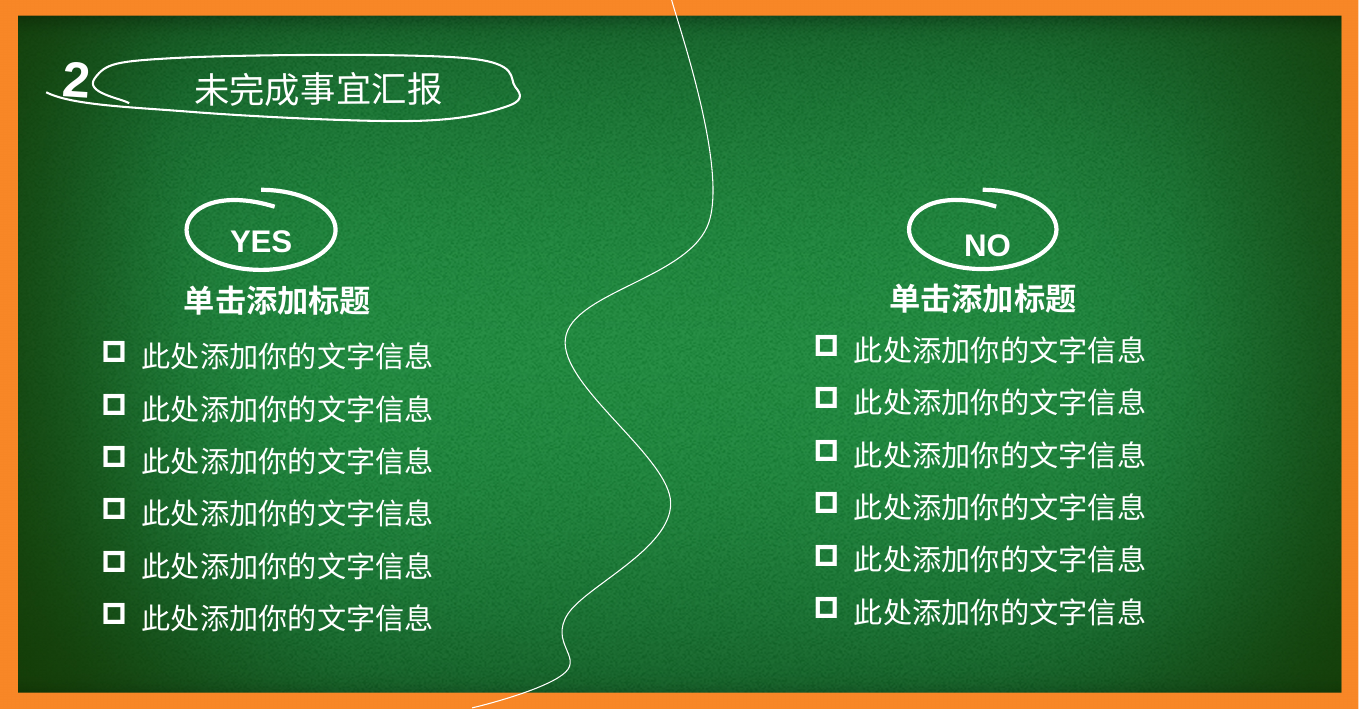

2
未完成事宜汇报

YES

NO
单击添加标题
单击添加标题
此处添加你的文字信息
此处添加你的文字信息
此处添加你的文字信息
此处添加你的文字信息
此处添加你的文字信息
此处添加你的文字信息

此处添加你的文字信息
此处添加你的文字信息
此处添加你的文字信息
此处添加你的文字信息
此处添加你的文字信息
此处添加你的文字信息